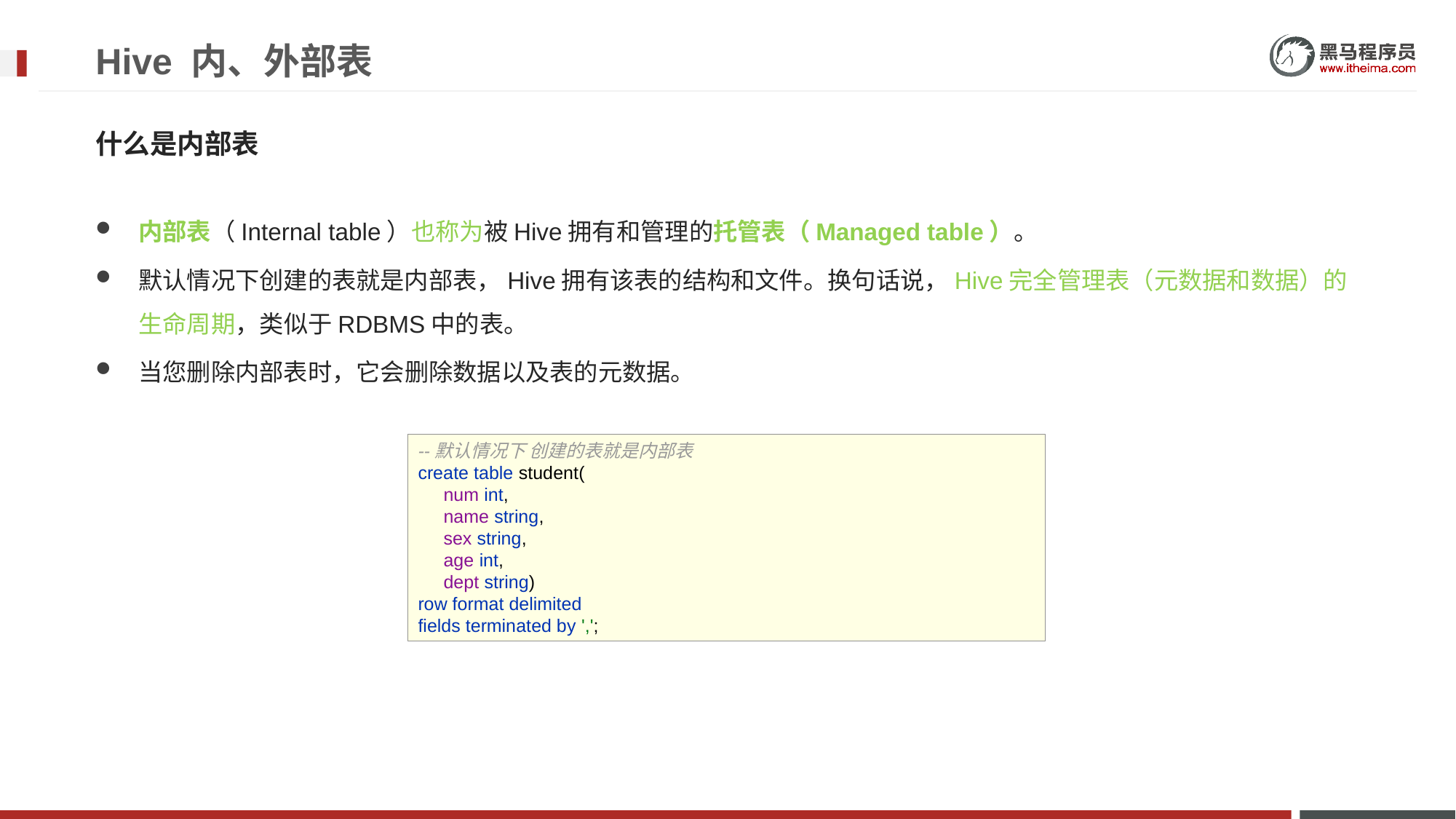

# Hive 内、外部表
什么是内部表
内部表（Internal table）也称为被Hive拥有和管理的托管表（Managed table）。
默认情况下创建的表就是内部表，Hive拥有该表的结构和文件。换句话说，Hive完全管理表（元数据和数据）的生命周期，类似于RDBMS中的表。
当您删除内部表时，它会删除数据以及表的元数据。

--默认情况下 创建的表就是内部表
create table student(
     num int,
     name string,
     sex string,
     age int,
     dept string)
row format delimited
fields terminated by ',';